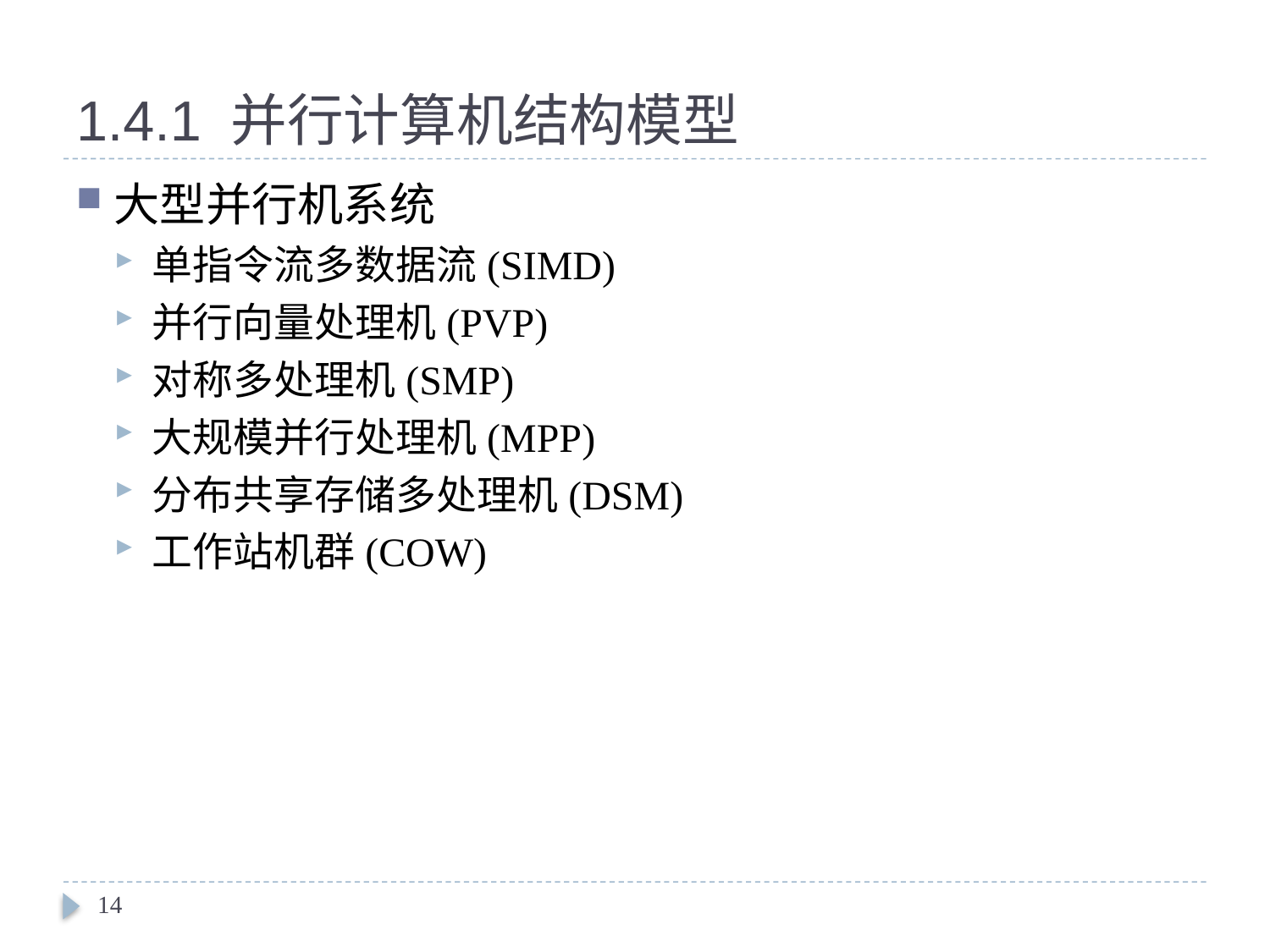

# 1.4.1 并行计算机结构模型
大型并行机系统
单指令流多数据流(SIMD)
并行向量处理机(PVP)
对称多处理机(SMP)
大规模并行处理机(MPP)
分布共享存储多处理机(DSM)
工作站机群(COW)
14